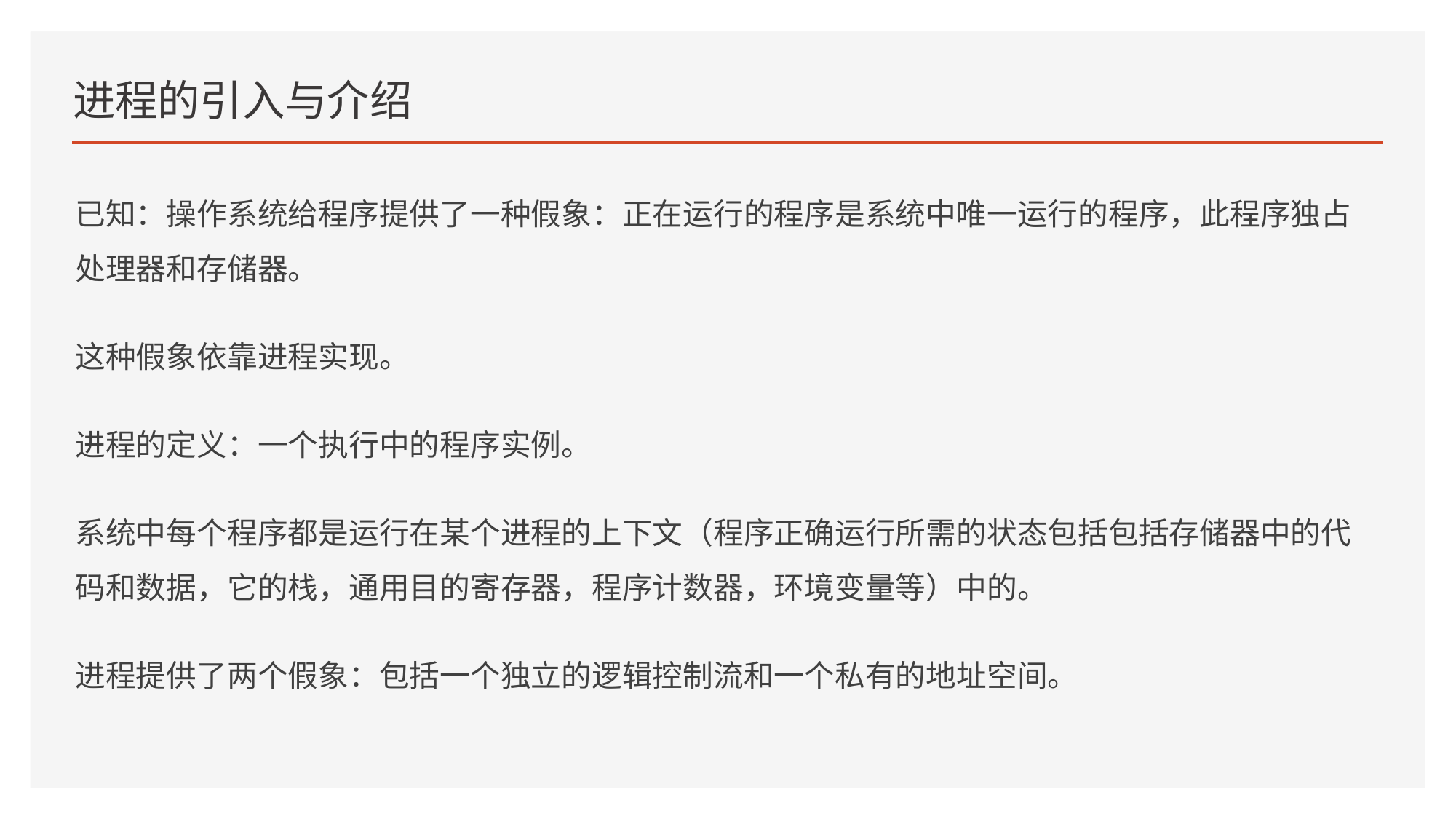

# 进程的引入与介绍
已知：操作系统给程序提供了一种假象：正在运行的程序是系统中唯一运行的程序，此程序独占处理器和存储器。
这种假象依靠进程实现。
进程的定义：一个执行中的程序实例。
系统中每个程序都是运行在某个进程的上下文（程序正确运行所需的状态包括包括存储器中的代码和数据，它的栈，通用目的寄存器，程序计数器，环境变量等）中的。
进程提供了两个假象：包括一个独立的逻辑控制流和一个私有的地址空间。